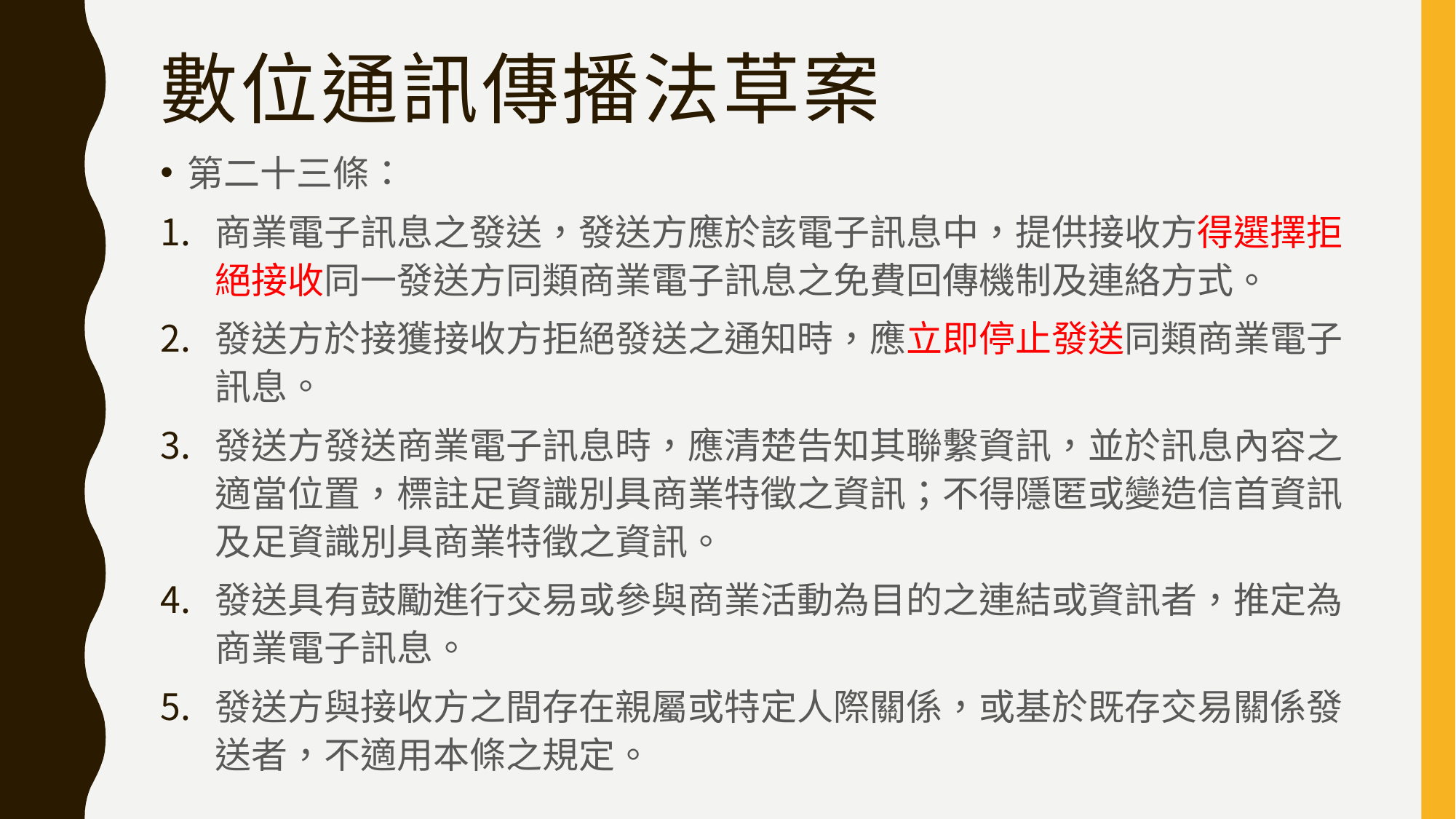

# 數位通訊傳播法草案
第二十三條：
商業電子訊息之發送，發送方應於該電子訊息中，提供接收方得選擇拒絕接收同一發送方同類商業電子訊息之免費回傳機制及連絡方式。
發送方於接獲接收方拒絕發送之通知時，應立即停止發送同類商業電子訊息。
發送方發送商業電子訊息時，應清楚告知其聯繫資訊，並於訊息內容之適當位置，標註足資識別具商業特徵之資訊；不得隱匿或變造信首資訊及足資識別具商業特徵之資訊。
發送具有鼓勵進行交易或參與商業活動為目的之連結或資訊者，推定為商業電子訊息。
發送方與接收方之間存在親屬或特定人際關係，或基於既存交易關係發送者，不適用本條之規定。